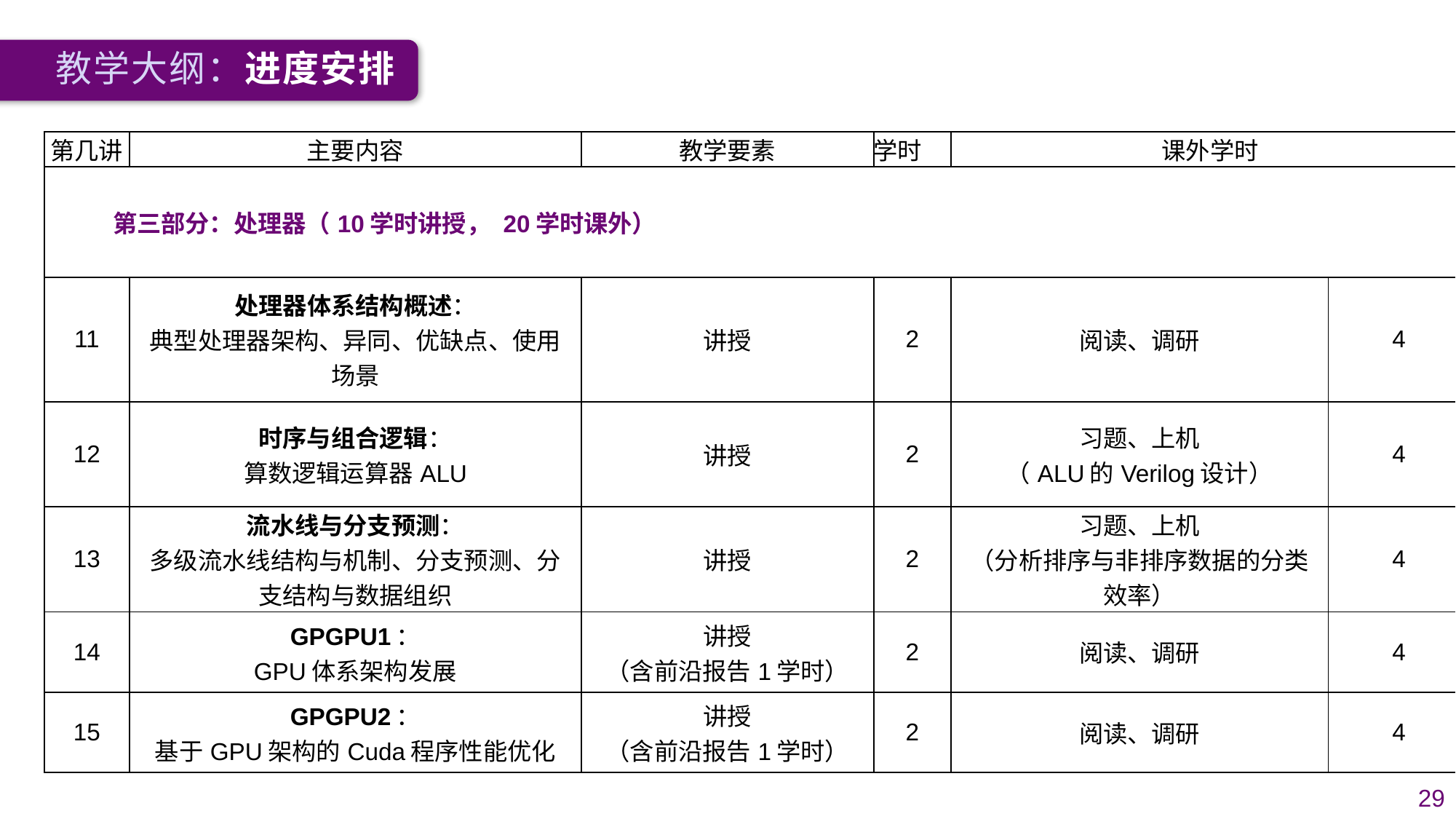

教学大纲：进度安排
| 第几讲 | 主要内容 | 教学要素 | 学时 | 课外学时 | 课外学时 |
| --- | --- | --- | --- | --- | --- |
| 第三部分：处理器（10学时讲授， 20学时课外） |  |  |  |  |  |
| 11 | 处理器体系结构概述： 典型处理器架构、异同、优缺点、使用场景 | 讲授 | 2 | 阅读、调研 | 4 |
| 12 | 时序与组合逻辑： 算数逻辑运算器ALU | 讲授 | 2 | 习题、上机 （ALU的Verilog设计） | 4 |
| 13 | 流水线与分支预测： 多级流水线结构与机制、分支预测、分支结构与数据组织 | 讲授 | 2 | 习题、上机 （分析排序与非排序数据的分类效率） | 4 |
| 14 | GPGPU1： GPU体系架构发展 | 讲授 （含前沿报告1学时） | 2 | 阅读、调研 | 4 |
| 15 | GPGPU2： 基于GPU架构的Cuda程序性能优化 | 讲授 （含前沿报告1学时） | 2 | 阅读、调研 | 4 |
29